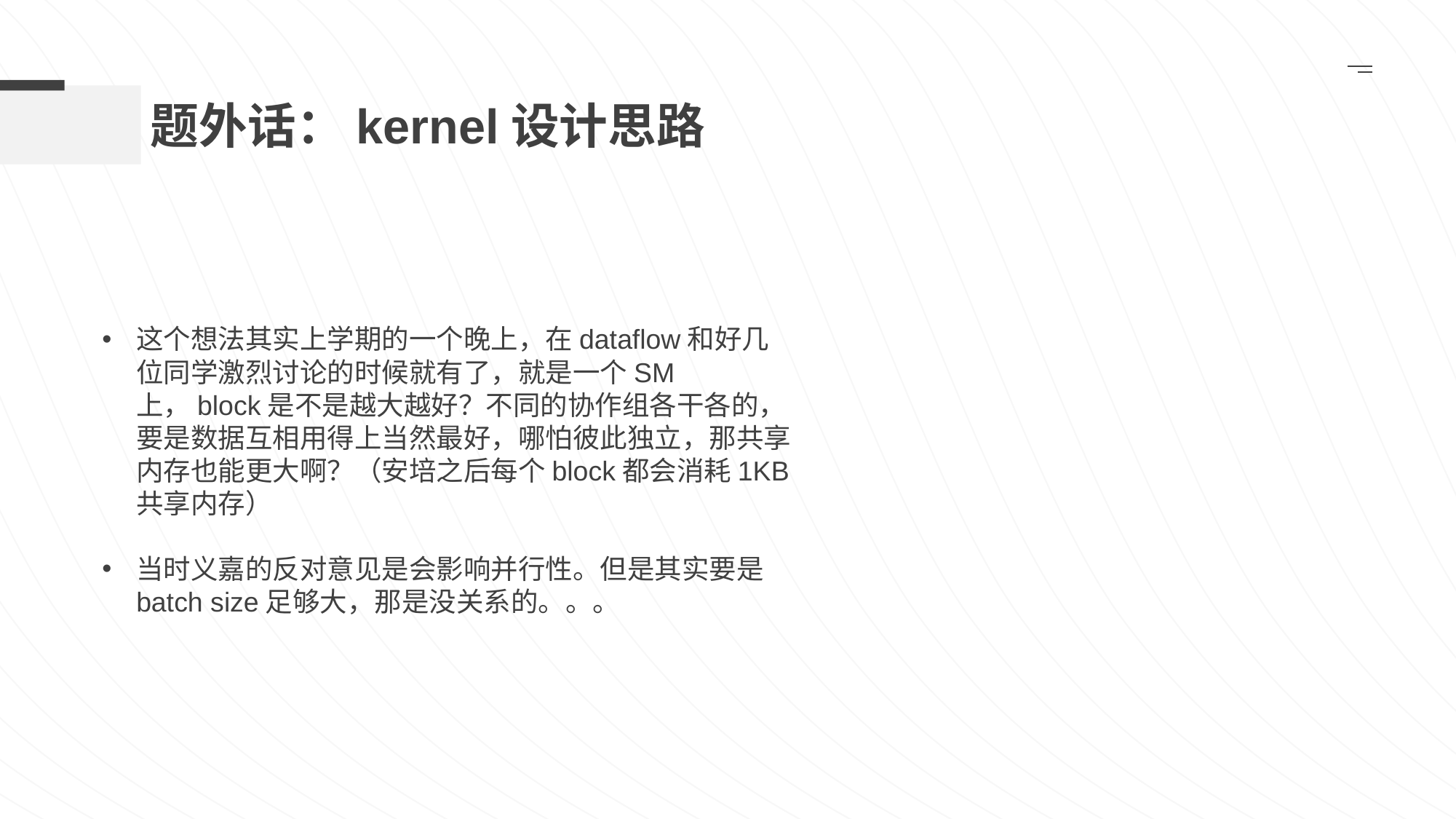

题外话：kernel设计思路
这个想法其实上学期的一个晚上，在dataflow和好几位同学激烈讨论的时候就有了，就是一个SM上，block是不是越大越好？不同的协作组各干各的，要是数据互相用得上当然最好，哪怕彼此独立，那共享内存也能更大啊？（安培之后每个block都会消耗1KB共享内存）

当时义嘉的反对意见是会影响并行性。但是其实要是batch size足够大，那是没关系的。。。